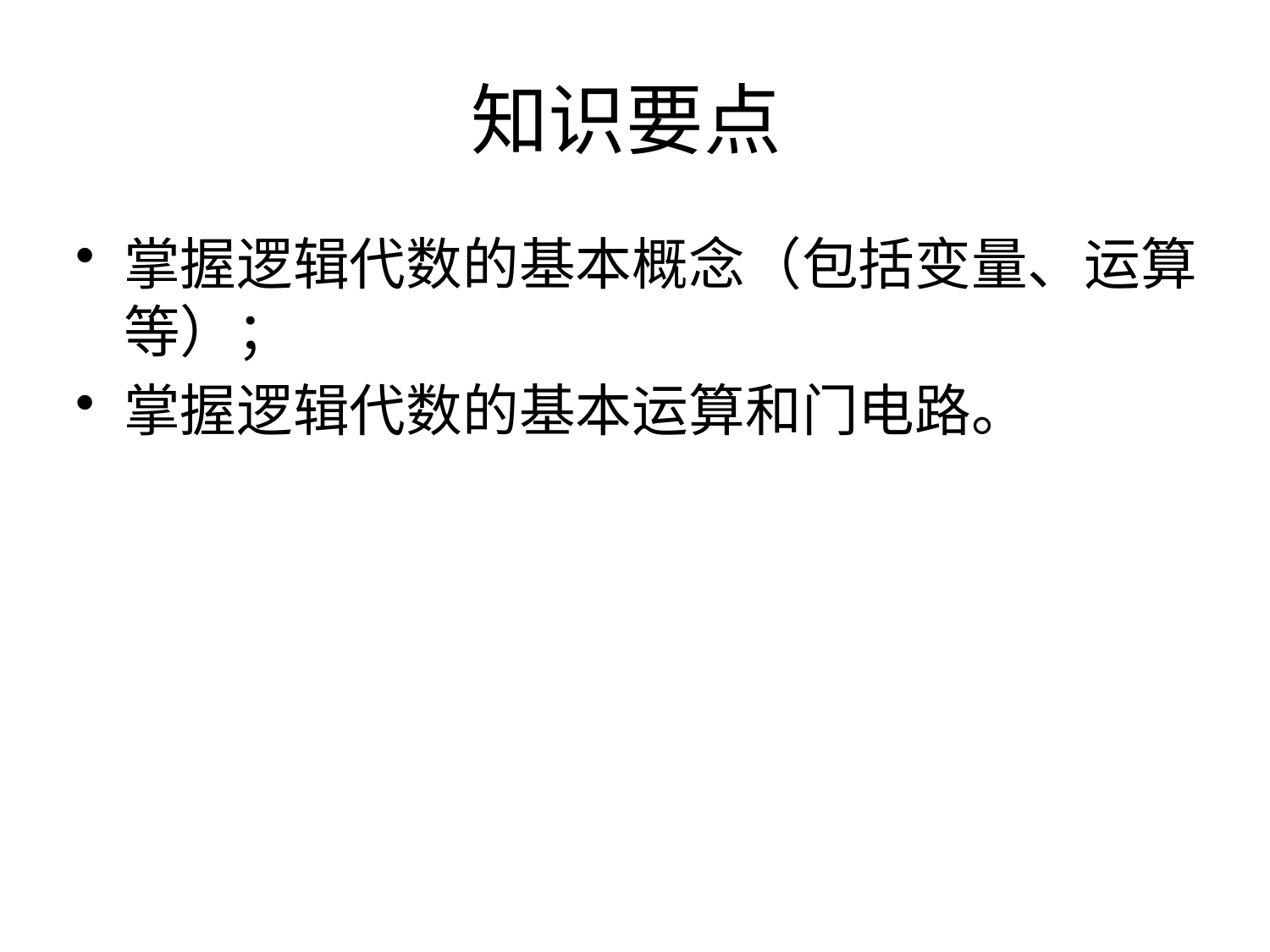

# 知识要点
掌握逻辑代数的基本概念（包括变量、运算等）；
掌握逻辑代数的基本运算和门电路。